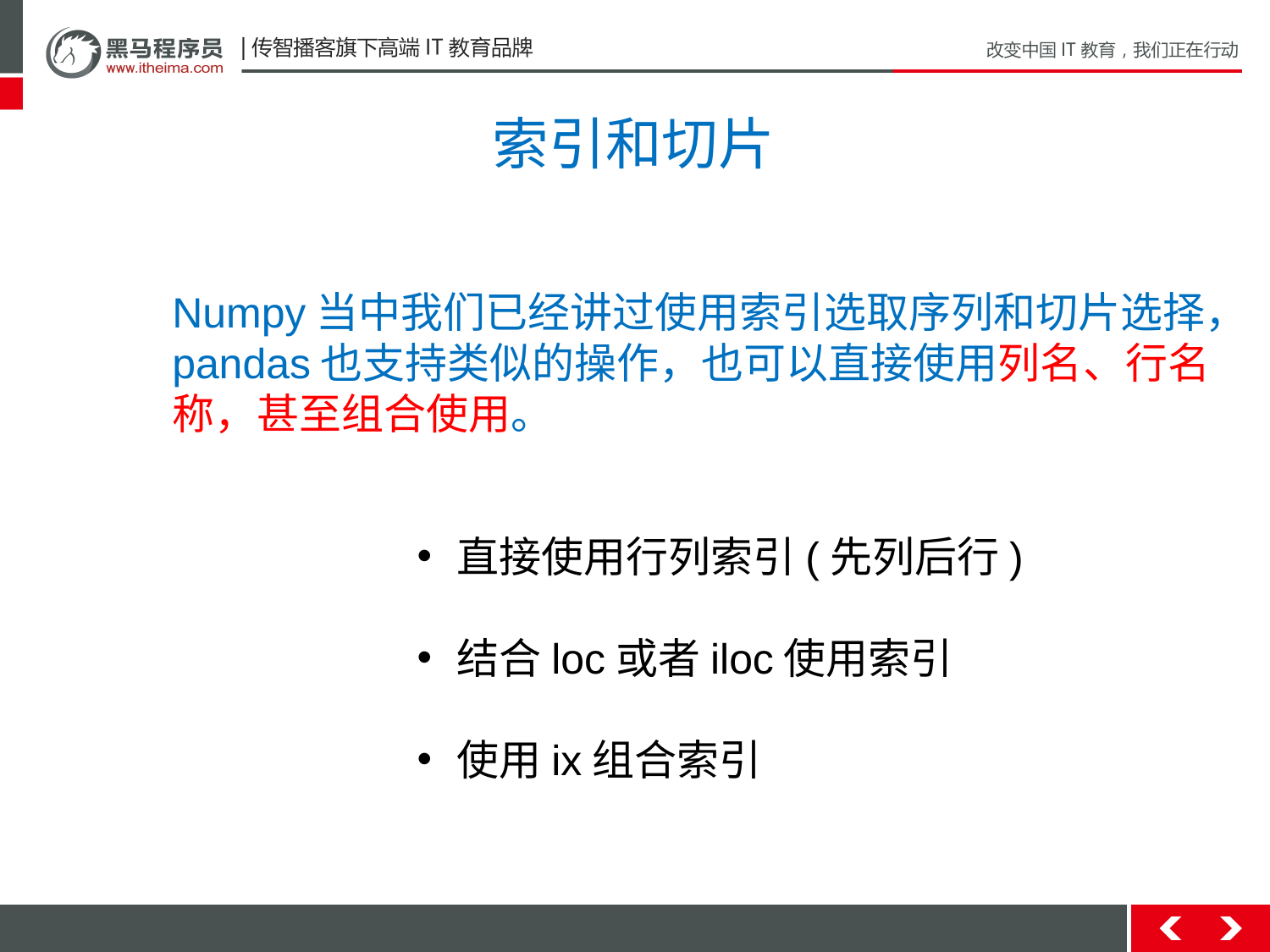

# 索引和切片
Numpy当中我们已经讲过使用索引选取序列和切片选择，
pandas也支持类似的操作，也可以直接使用列名、行名
称，甚至组合使用。
直接使用行列索引(先列后行)

结合loc或者iloc使用索引

使用ix组合索引